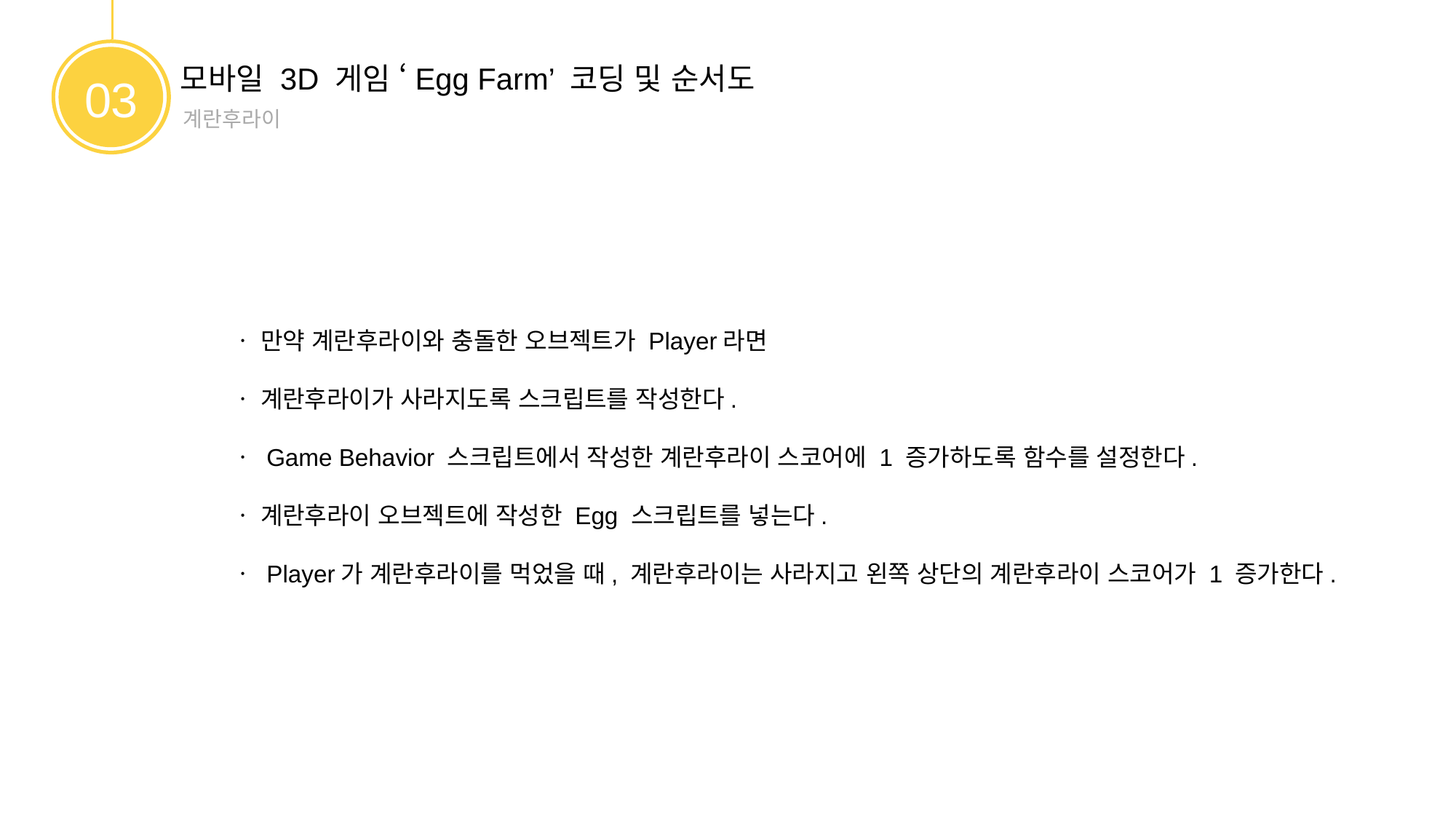

모바일 3D 게임 ‘Egg Farm’ 코딩 및 순서도
03
계란후라이
ㆍ 만약 계란후라이와 충돌한 오브젝트가 Player라면
ㆍ 계란후라이가 사라지도록 스크립트를 작성한다.
ㆍ Game Behavior 스크립트에서 작성한 계란후라이 스코어에 1 증가하도록 함수를 설정한다.
ㆍ 계란후라이 오브젝트에 작성한 Egg 스크립트를 넣는다.
ㆍ Player가 계란후라이를 먹었을 때, 계란후라이는 사라지고 왼쪽 상단의 계란후라이 스코어가 1 증가한다.